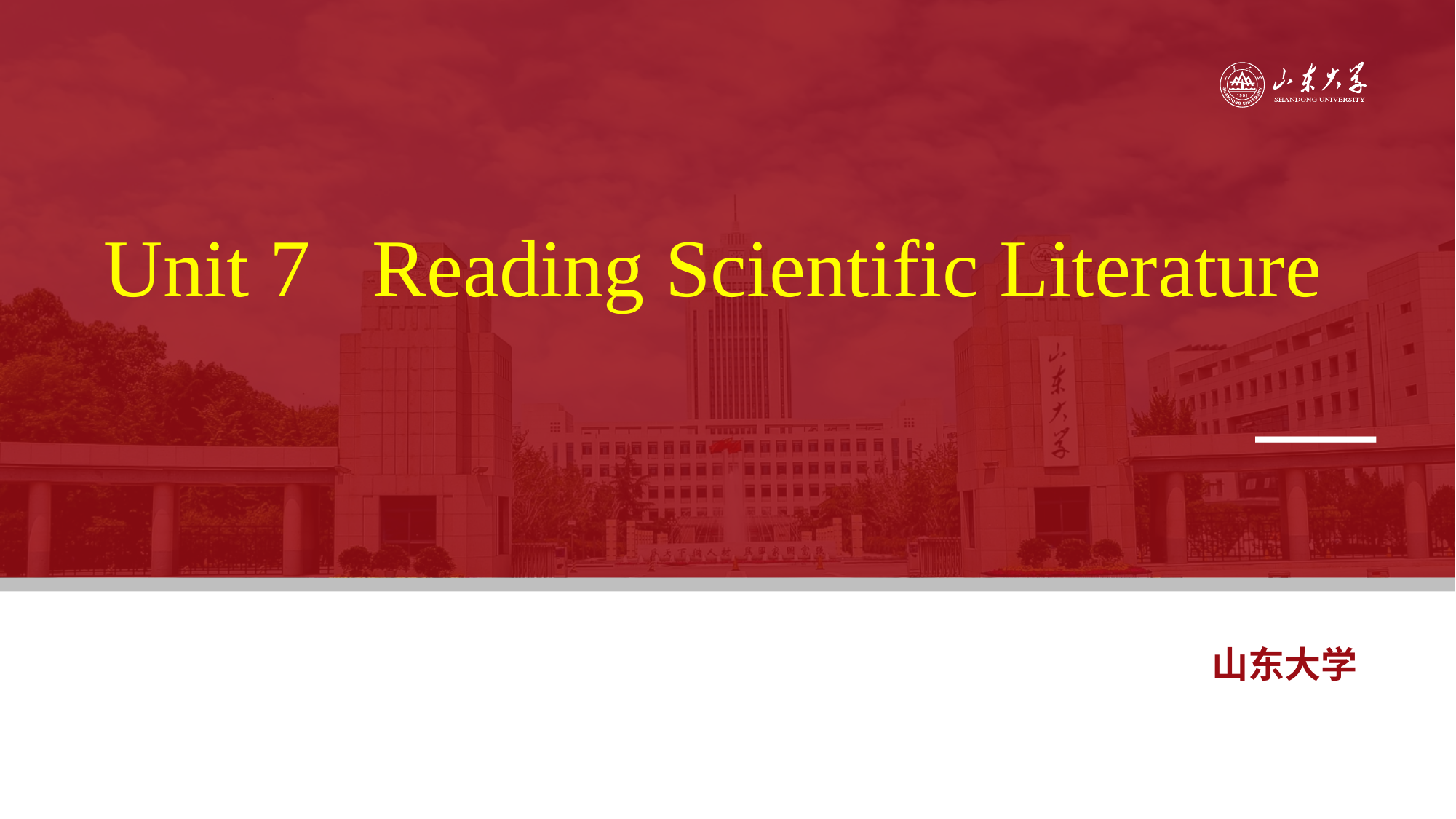

Unit 7   Reading Scientific Literature

——
山东大学